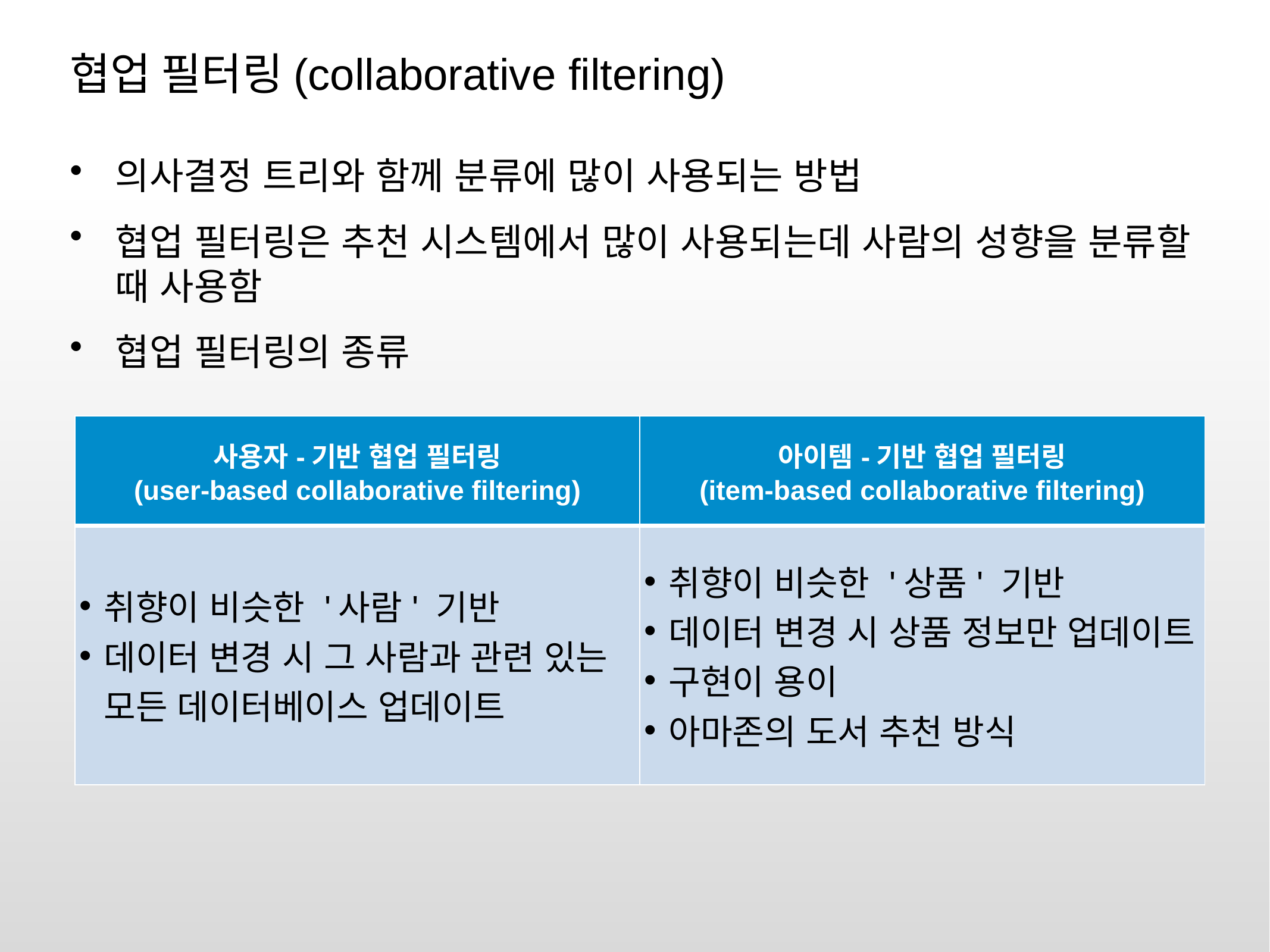

# 협업 필터링(collaborative filtering)
의사결정 트리와 함께 분류에 많이 사용되는 방법
협업 필터링은 추천 시스템에서 많이 사용되는데 사람의 성향을 분류할 때 사용함
협업 필터링의 종류
| 사용자-기반 협업 필터링 (user-based collaborative filtering) | 아이템-기반 협업 필터링 (item-based collaborative filtering) |
| --- | --- |
| 취향이 비슷한 '사람' 기반 데이터 변경 시 그 사람과 관련 있는 모든 데이터베이스 업데이트 | 취향이 비슷한 '상품' 기반 데이터 변경 시 상품 정보만 업데이트 구현이 용이 아마존의 도서 추천 방식 |
200